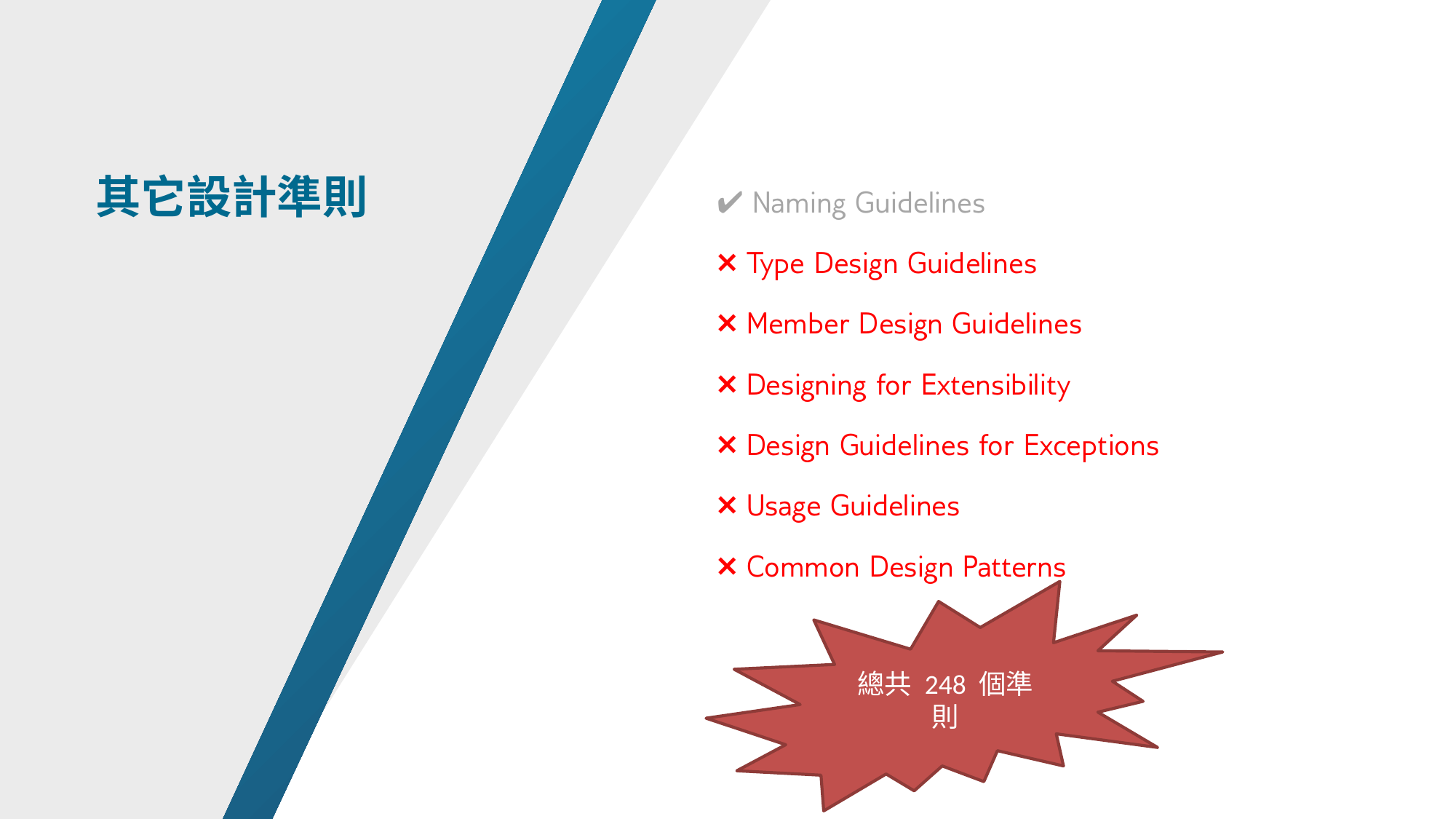

✔️ Naming Guidelines
❌ Type Design Guidelines
❌ Member Design Guidelines
❌ Designing for Extensibility
❌ Design Guidelines for Exceptions
❌ Usage Guidelines
❌ Common Design Patterns
其它設計準則
總共 248 個準則